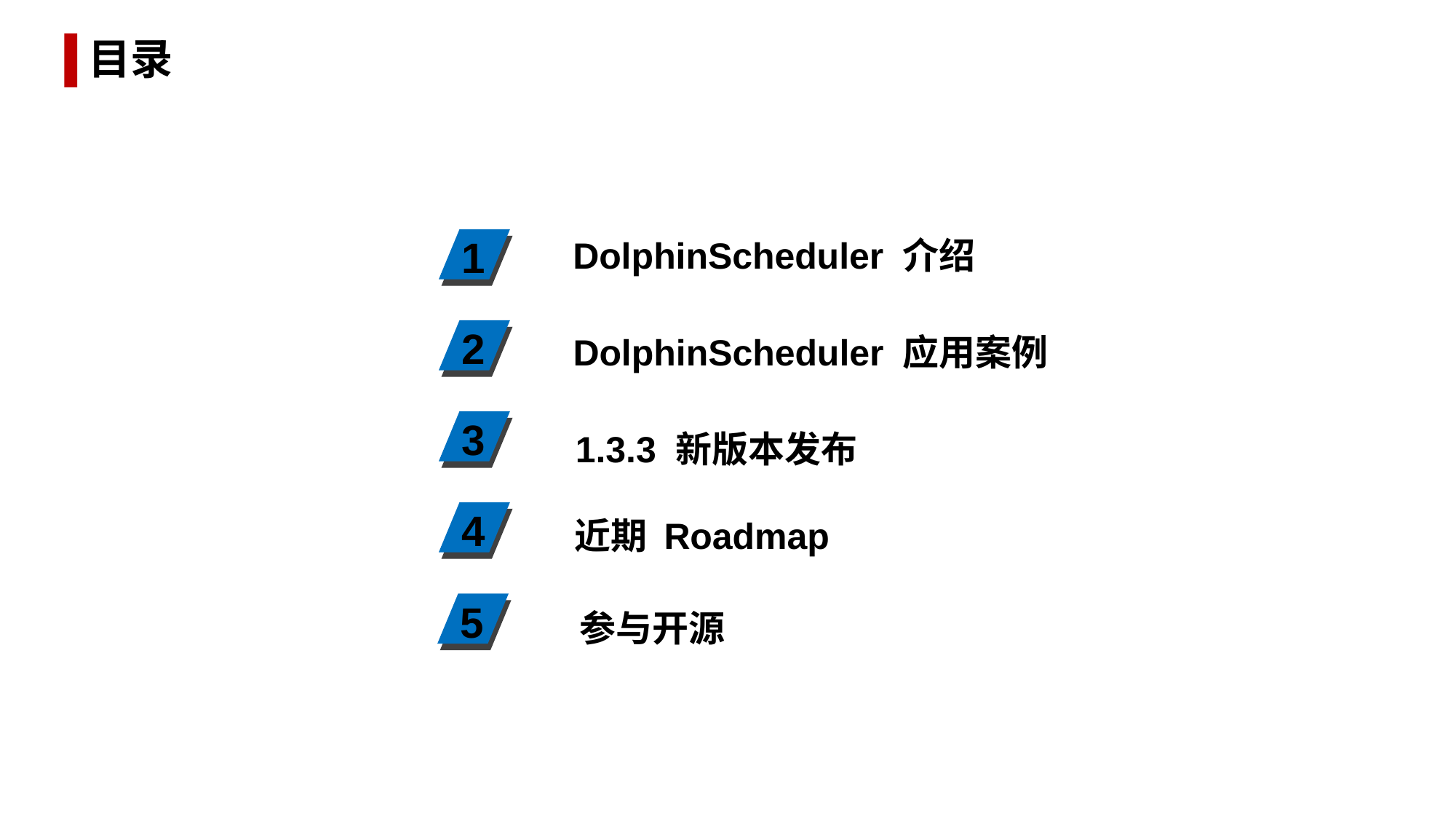

目录

1

DolphinScheduler 介绍
2

3

     1.3.3 新版本发布
4

近期 Roadmap
5

参与开源
     DolphinScheduler 应用案例